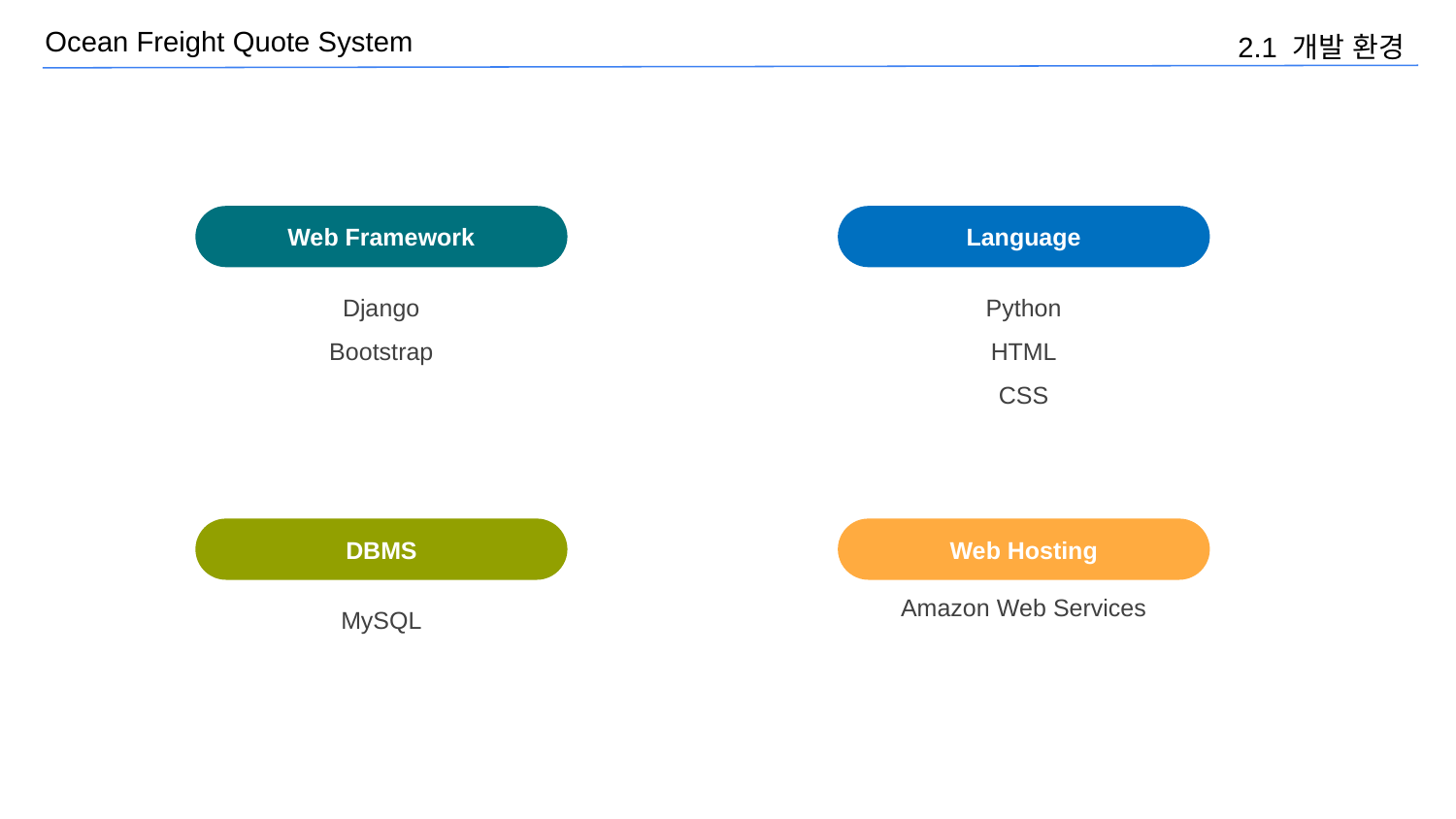

2.1 개발 환경
You can simply impress your audience and add a unique zing and appeal to your Presentations.
Django
Web Framework
Django
Bootstrap
Language
Python
HTML
CSS
You can simply impress your audience and add a unique zing and appeal to your Presentations.
HTML/CSS
DBMS
MySQL
Web Hosting
Amazon Web Services